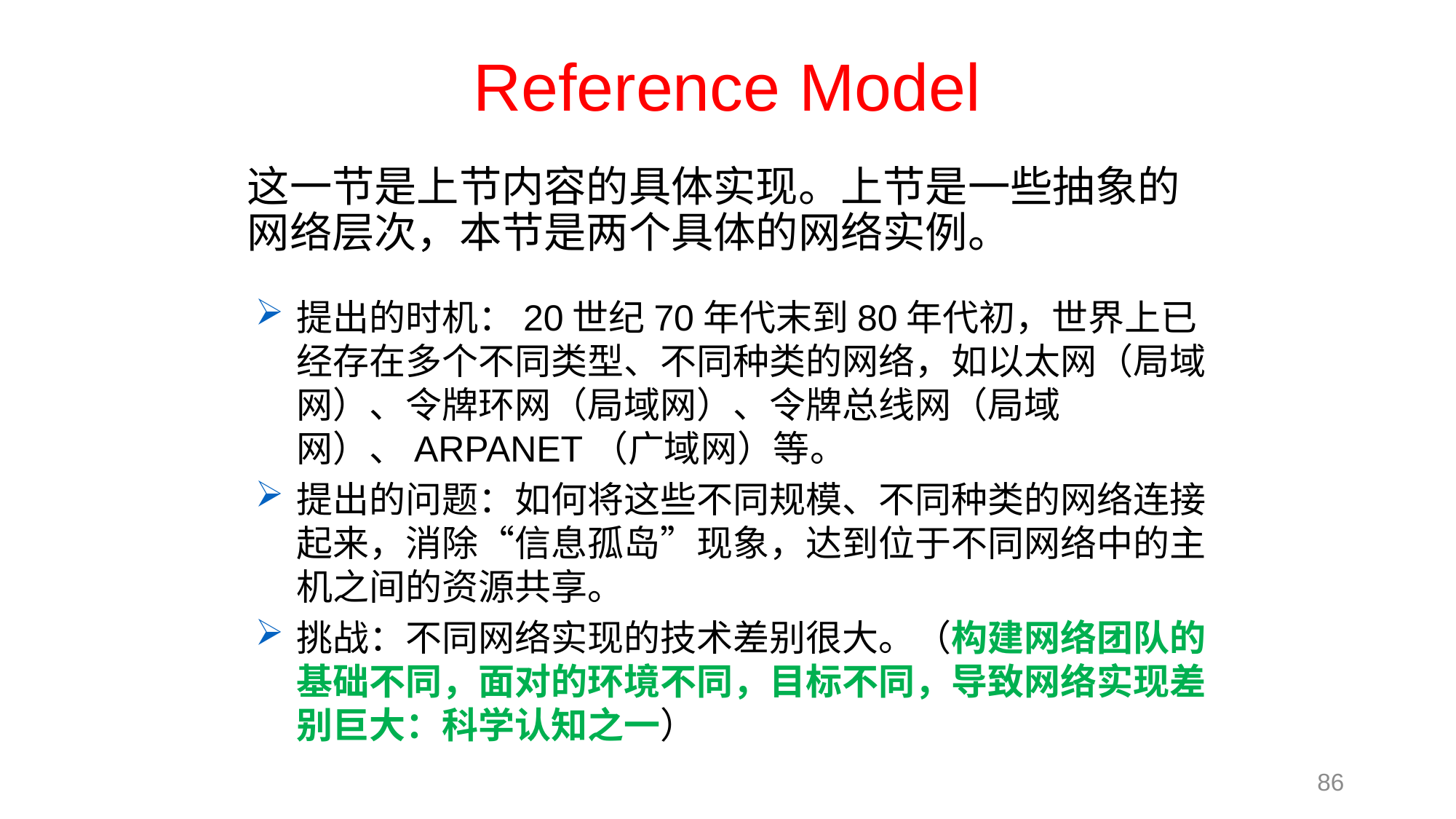

# Reference Model
这一节是上节内容的具体实现。上节是一些抽象的网络层次，本节是两个具体的网络实例。
提出的时机：20世纪70年代末到80年代初，世界上已经存在多个不同类型、不同种类的网络，如以太网（局域网）、令牌环网（局域网）、令牌总线网（局域网）、ARPANET（广域网）等。
提出的问题：如何将这些不同规模、不同种类的网络连接起来，消除“信息孤岛”现象，达到位于不同网络中的主机之间的资源共享。
挑战：不同网络实现的技术差别很大。（构建网络团队的基础不同，面对的环境不同，目标不同，导致网络实现差别巨大：科学认知之一）

86